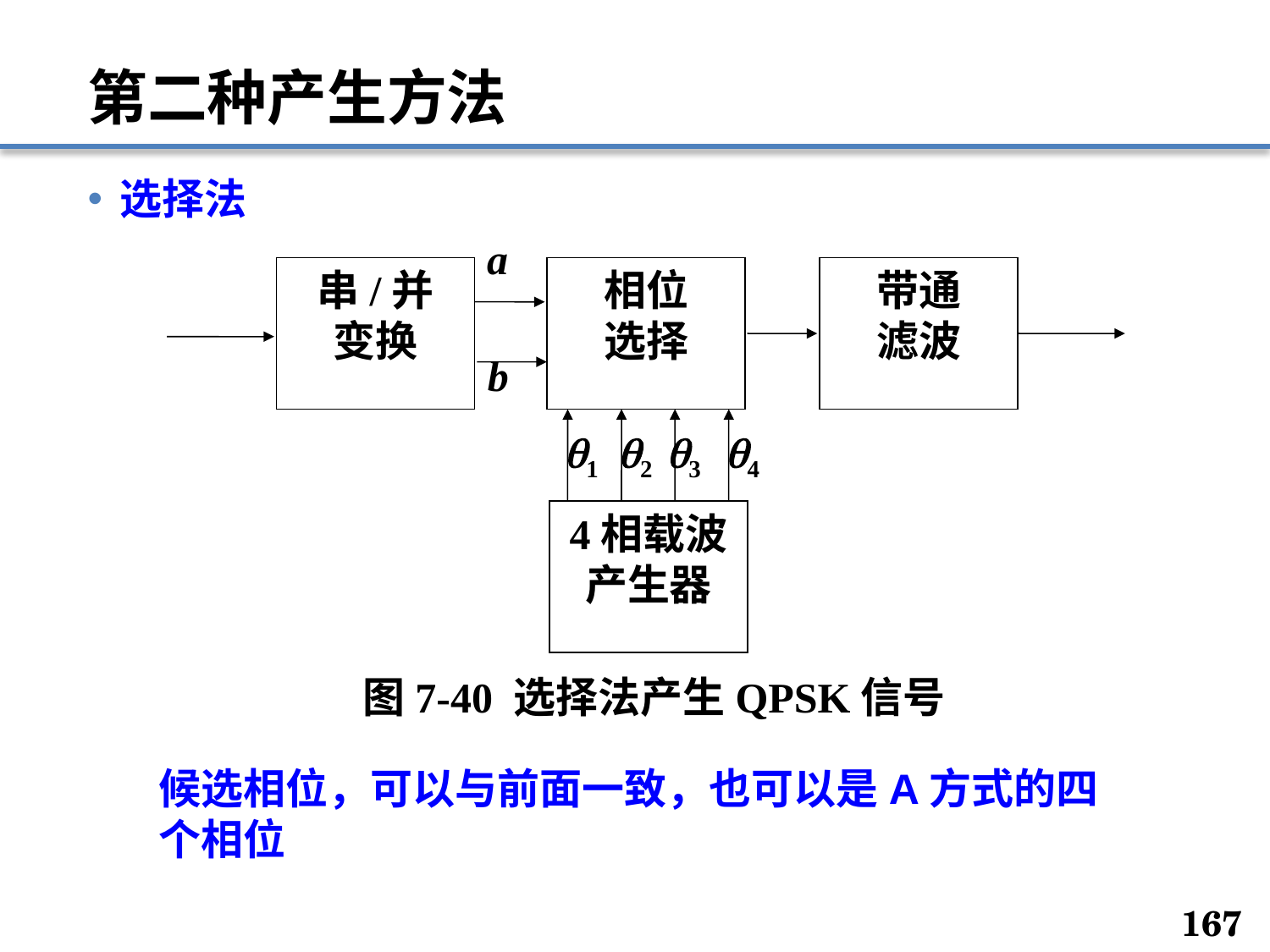

# 第二种产生方法
选择法
a
串/并
变换
相位
选择
带通
滤波

θ1
θ2
θ3
θ4
4相载波
产生器
b
图7-40 选择法产生QPSK信号
候选相位，可以与前面一致，也可以是A方式的四个相位
167